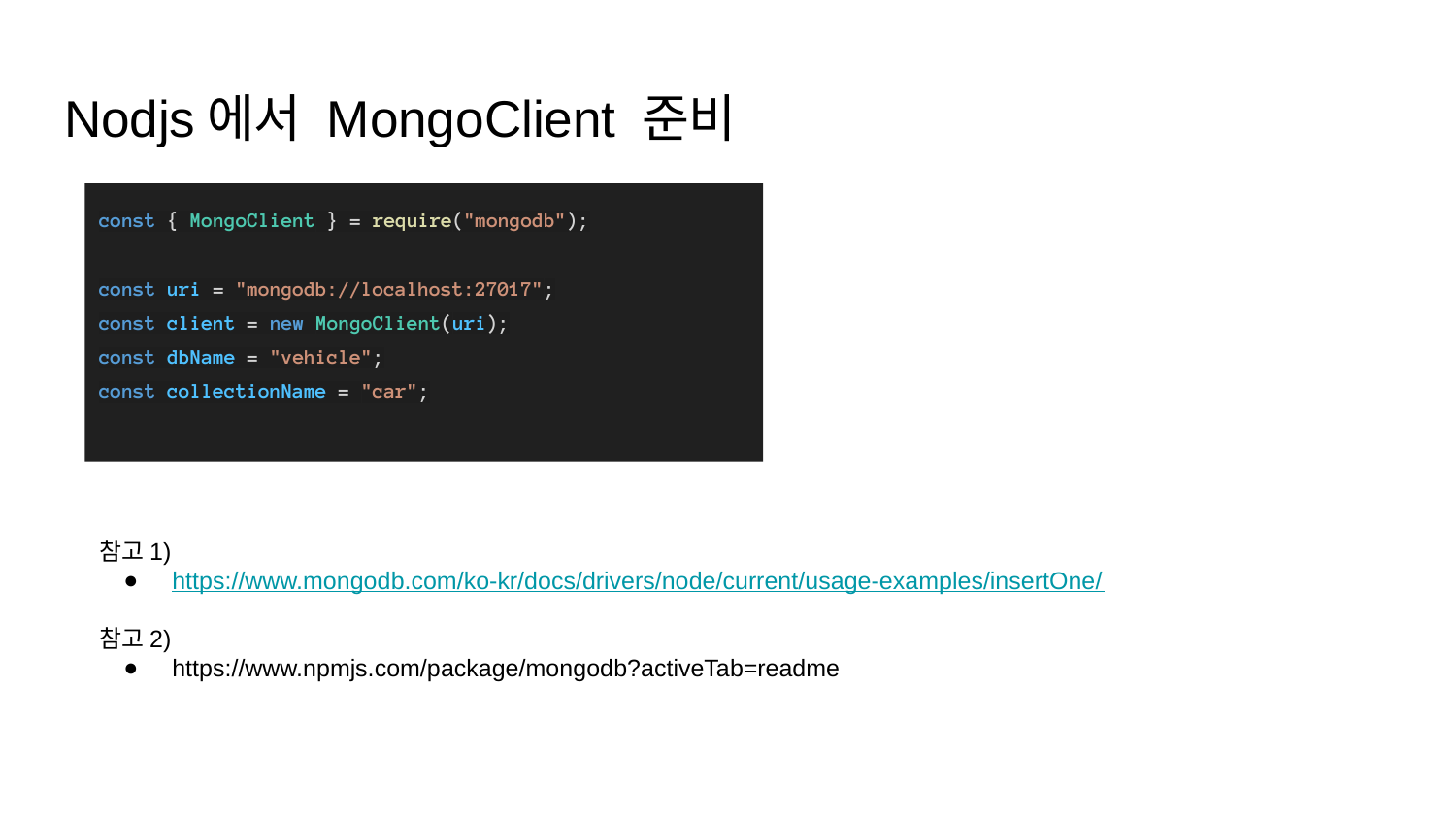

# Nodjs에서 MongoClient 준비
const { MongoClient } = require("mongodb");

const uri = "mongodb://localhost:27017";
const client = new MongoClient(uri);
const dbName = "vehicle";
const collectionName = "car";
참고1)
https://www.mongodb.com/ko-kr/docs/drivers/node/current/usage-examples/insertOne/

참고2)
https://www.npmjs.com/package/mongodb?activeTab=readme